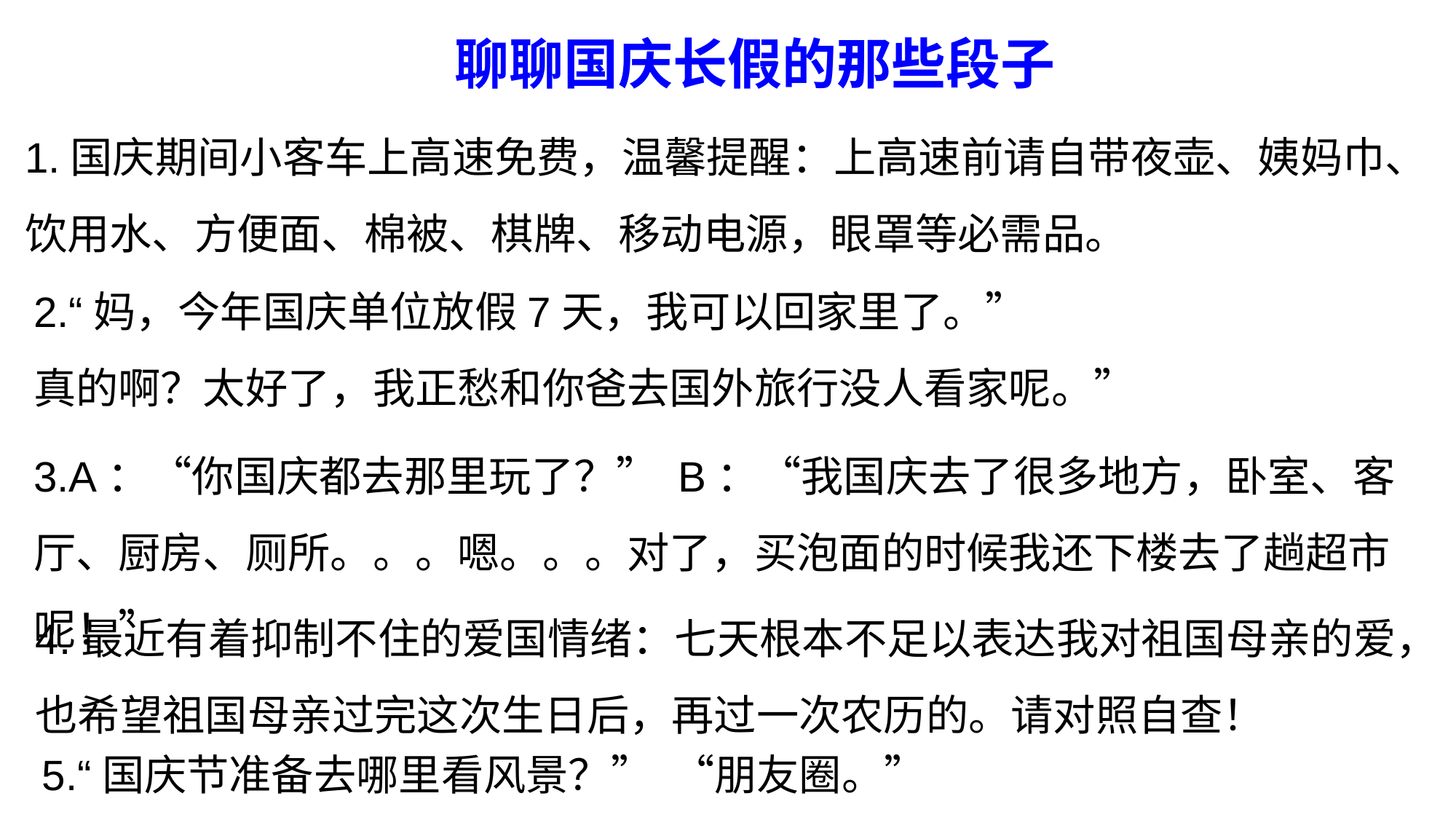

聊聊国庆长假的那些段子
1.国庆期间小客车上高速免费，温馨提醒：上高速前请自带夜壶、姨妈巾、饮用水、方便面、棉被、棋牌、移动电源，眼罩等必需品。
2.“妈，今年国庆单位放假7天，我可以回家里了。”
真的啊？太好了，我正愁和你爸去国外旅行没人看家呢。”
3.A：“你国庆都去那里玩了？” B：“我国庆去了很多地方，卧室、客厅、厨房、厕所。。。嗯。。。对了，买泡面的时候我还下楼去了趟超市呢！”
4.最近有着抑制不住的爱国情绪：七天根本不足以表达我对祖国母亲的爱，也希望祖国母亲过完这次生日后，再过一次农历的。请对照自查！
5.“国庆节准备去哪里看风景？”  “朋友圈。”